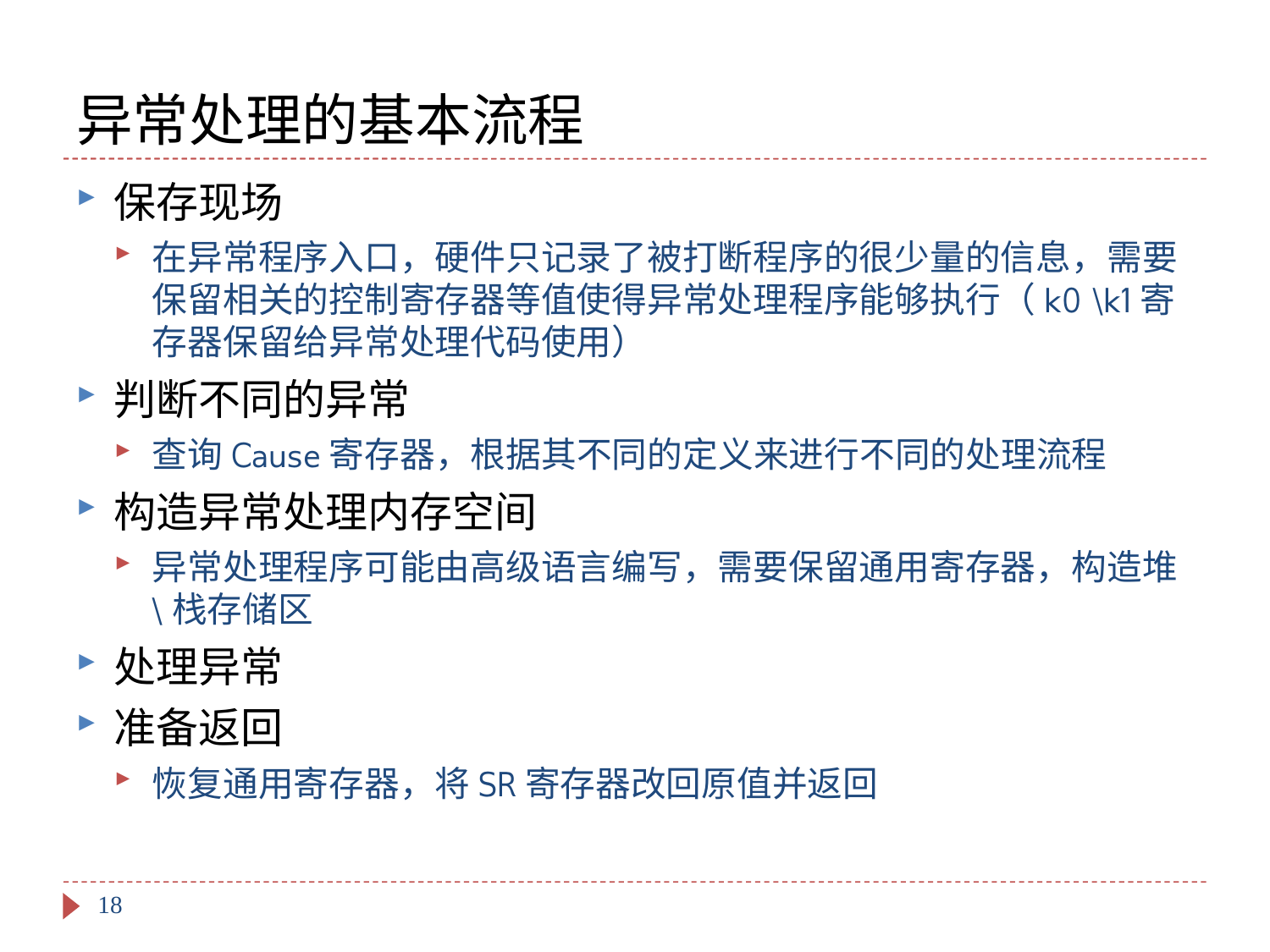

# 异常处理的基本流程
保存现场
在异常程序入口，硬件只记录了被打断程序的很少量的信息，需要保留相关的控制寄存器等值使得异常处理程序能够执行（k0 \k1寄存器保留给异常处理代码使用）
判断不同的异常
查询Cause寄存器，根据其不同的定义来进行不同的处理流程
构造异常处理内存空间
异常处理程序可能由高级语言编写，需要保留通用寄存器，构造堆\栈存储区
处理异常
准备返回
恢复通用寄存器，将SR寄存器改回原值并返回

18